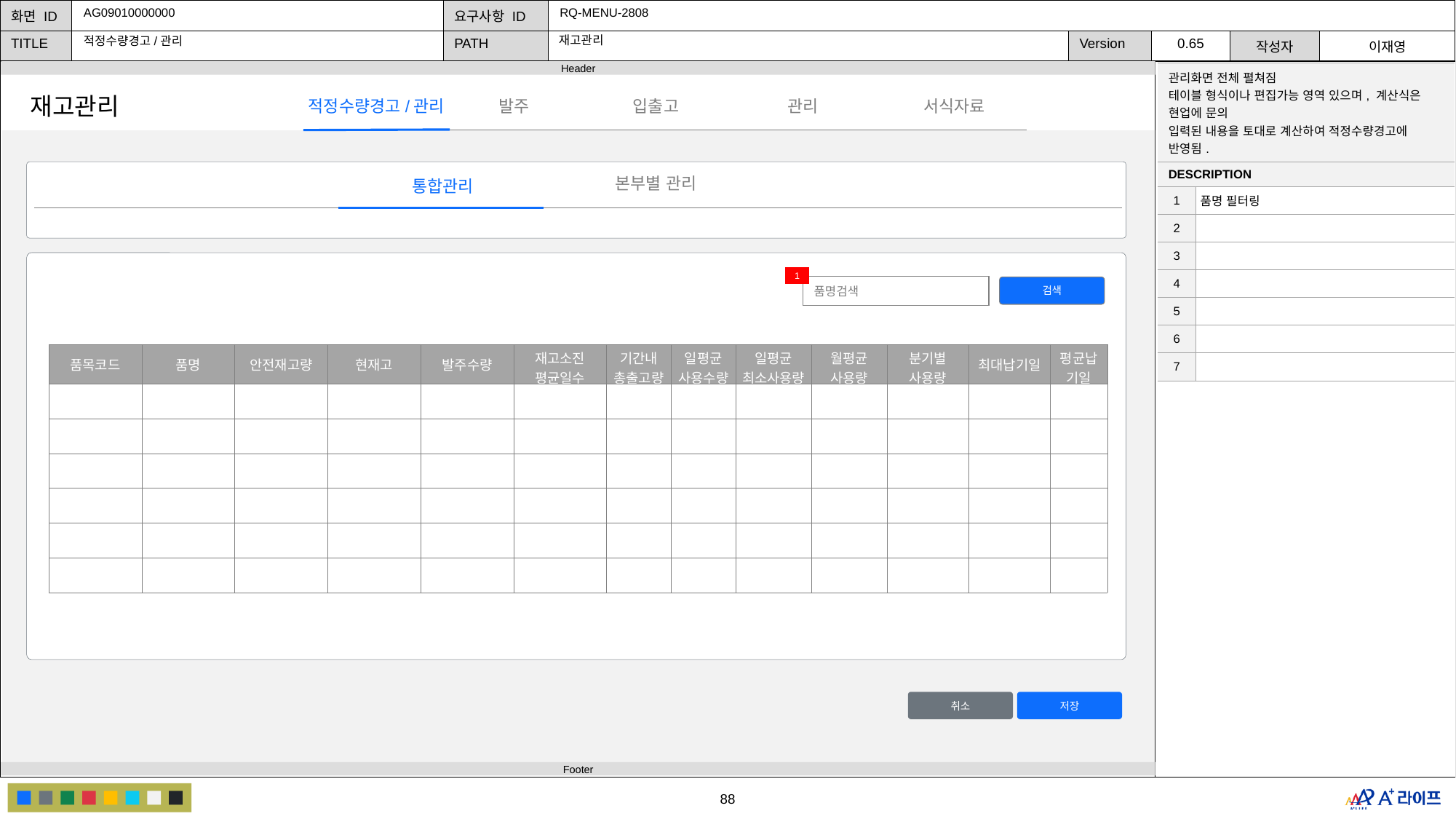

AG09010000000
RQ-MENU-2808
재고관리
적정수량경고/관리
| 관리화면 전체 펼쳐짐 테이블 형식이나 편집가능 영역 있으며, 계산식은 현업에 문의 입력된 내용을 토대로 계산하여 적정수량경고에 반영됨. |  |
| --- | --- |
| DESCRIPTION |  |
| 1 | 품명 필터링 |
| 2 |  |
| 3 |  |
| 4 |  |
| 5 |  |
| 6 |  |
| 7 |  |
재고관리
발주
관리
적정수량경고/관리
입출고
서식자료

본부별 관리
통합관리

1
검색
품명검색
| 품목코드 | 품명 | 안전재고량 | 현재고 | 발주수량 | 재고소진 평균일수 | 기간내 총출고량 | 일평균 사용수량 | 일평균 최소사용량 | 월평균 사용량 | 분기별 사용량 | 최대납기일 | 평균납기일 |
| --- | --- | --- | --- | --- | --- | --- | --- | --- | --- | --- | --- | --- |
|  |  |  |  |  |  |  |  |  |  |  |  |  |
|  |  |  |  |  |  |  |  |  |  |  |  |  |
|  |  |  |  |  |  |  |  |  |  |  |  |  |
|  |  |  |  |  |  |  |  |  |  |  |  |  |
|  |  |  |  |  |  |  |  |  |  |  |  |  |
|  |  |  |  |  |  |  |  |  |  |  |  |  |
취소
저장